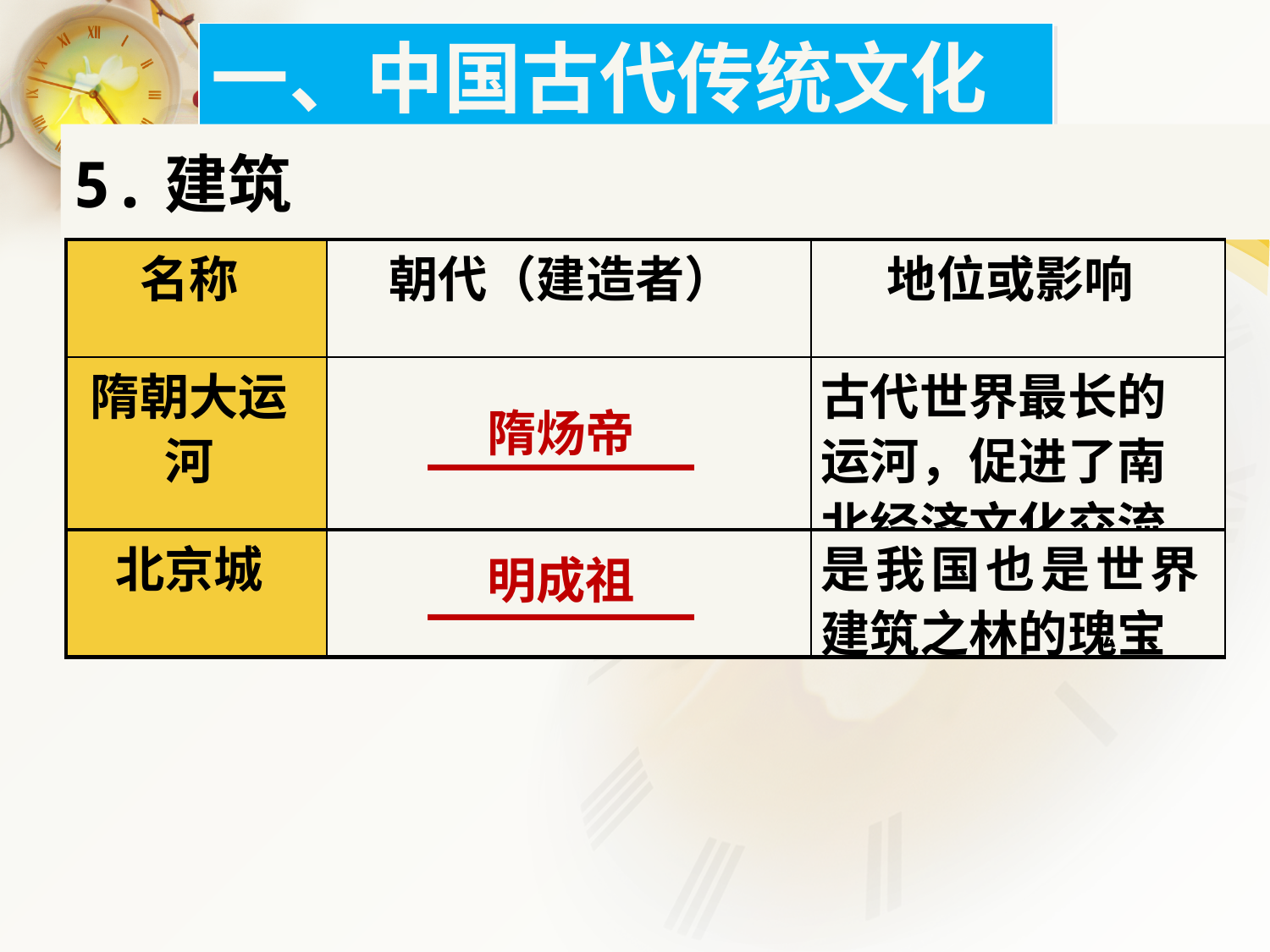

一、中国古代传统文化
5.建筑
| 名称 | 朝代（建造者） | 地位或影响 |
| --- | --- | --- |
| 隋朝大运河 | \_\_\_\_\_\_\_\_\_ | 古代世界最长的运河，促进了南北经济文化交流 |
| 北京城 | \_\_\_\_\_\_\_\_\_ | 是我国也是世界建筑之林的瑰宝 |
隋炀帝
明成祖